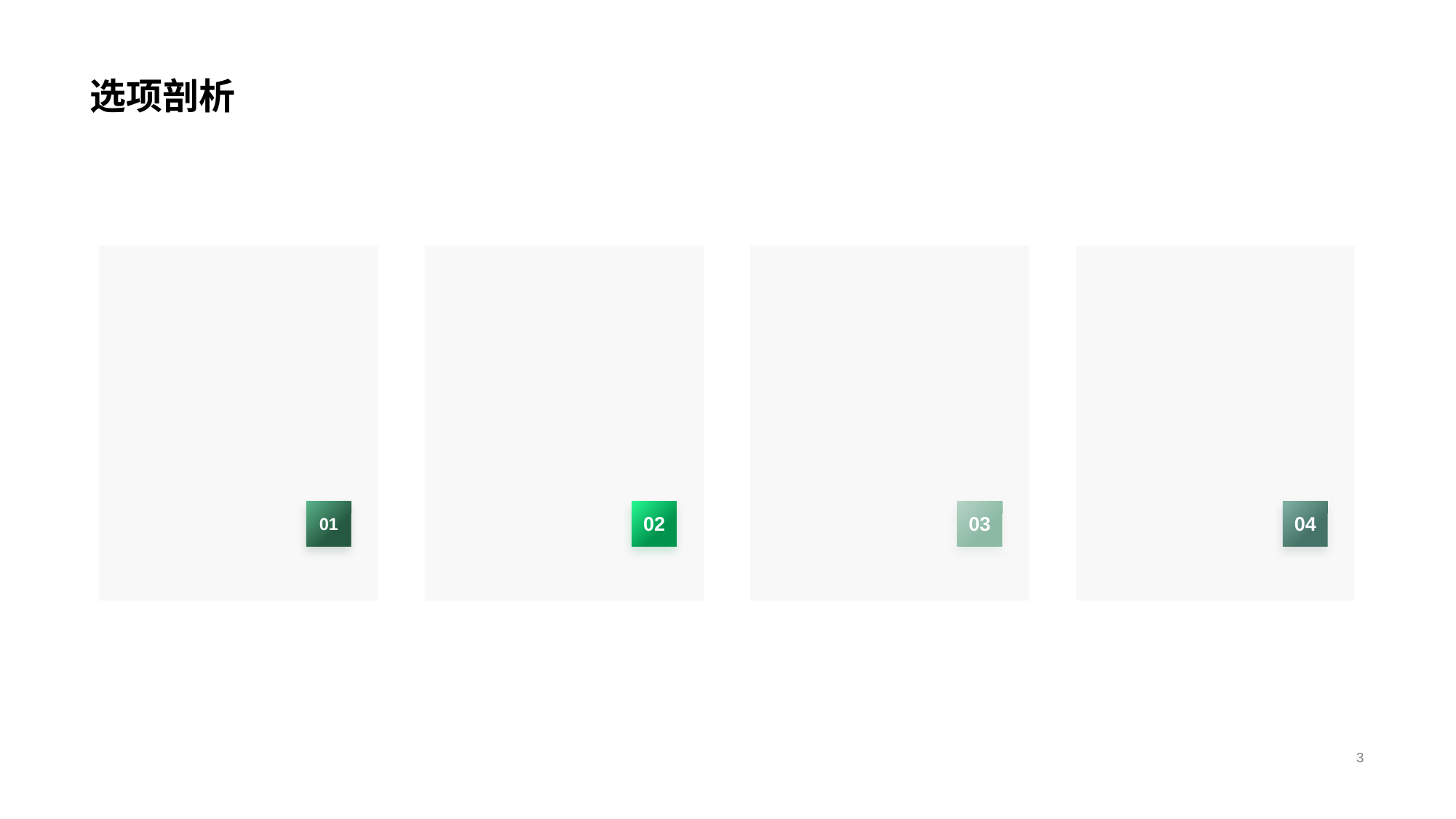

# 选项剖析

01

02

03

04
3